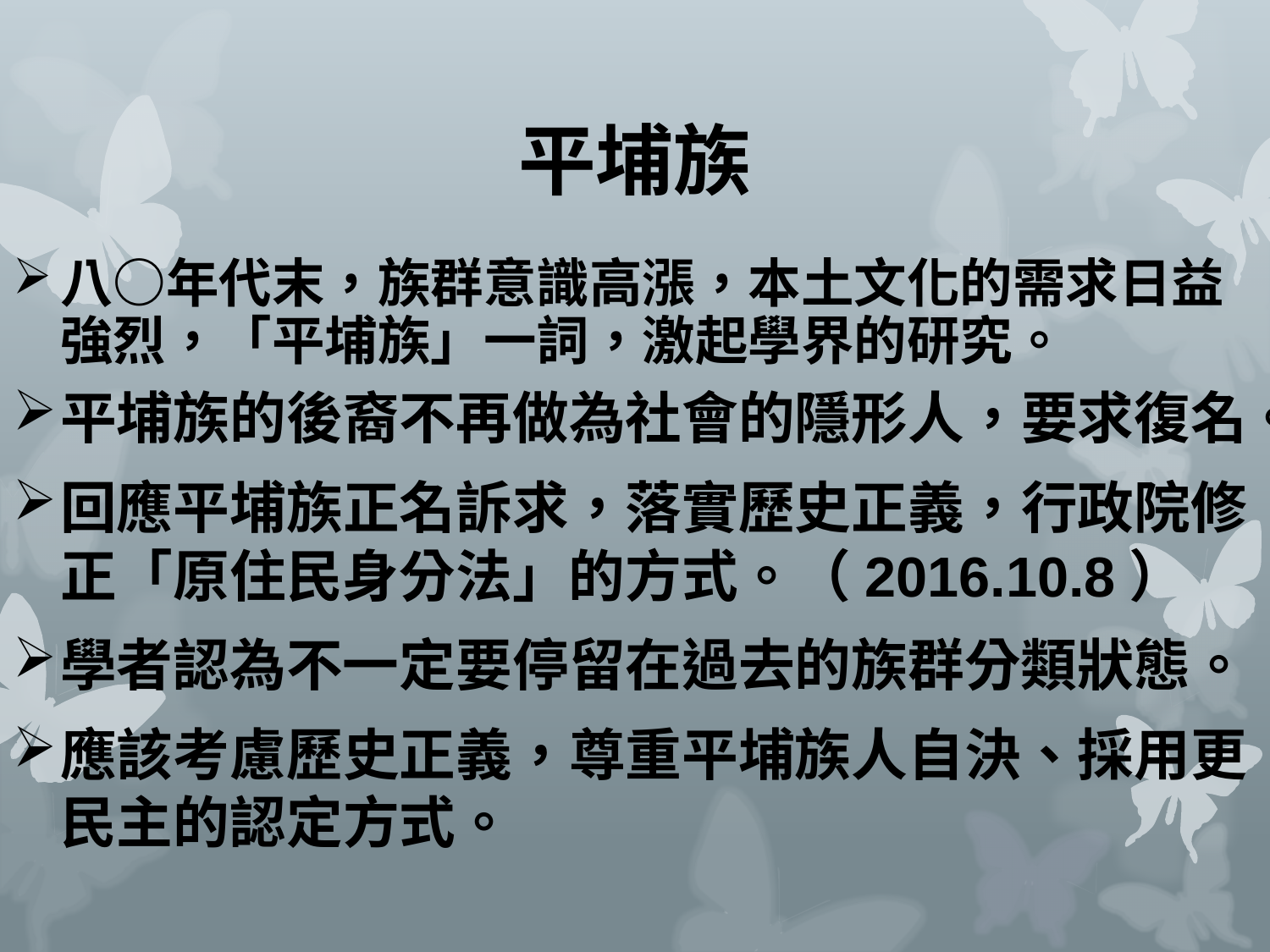

# 平埔族
八○年代末，族群意識高漲，本土文化的需求日益強烈，「平埔族」一詞，激起學界的研究。
平埔族的後裔不再做為社會的隱形人，要求復名。
回應平埔族正名訴求，落實歷史正義，行政院修正「原住民身分法」的方式。（2016.10.8）
學者認為不一定要停留在過去的族群分類狀態。
應該考慮歷史正義，尊重平埔族人自決、採用更民主的認定方式。